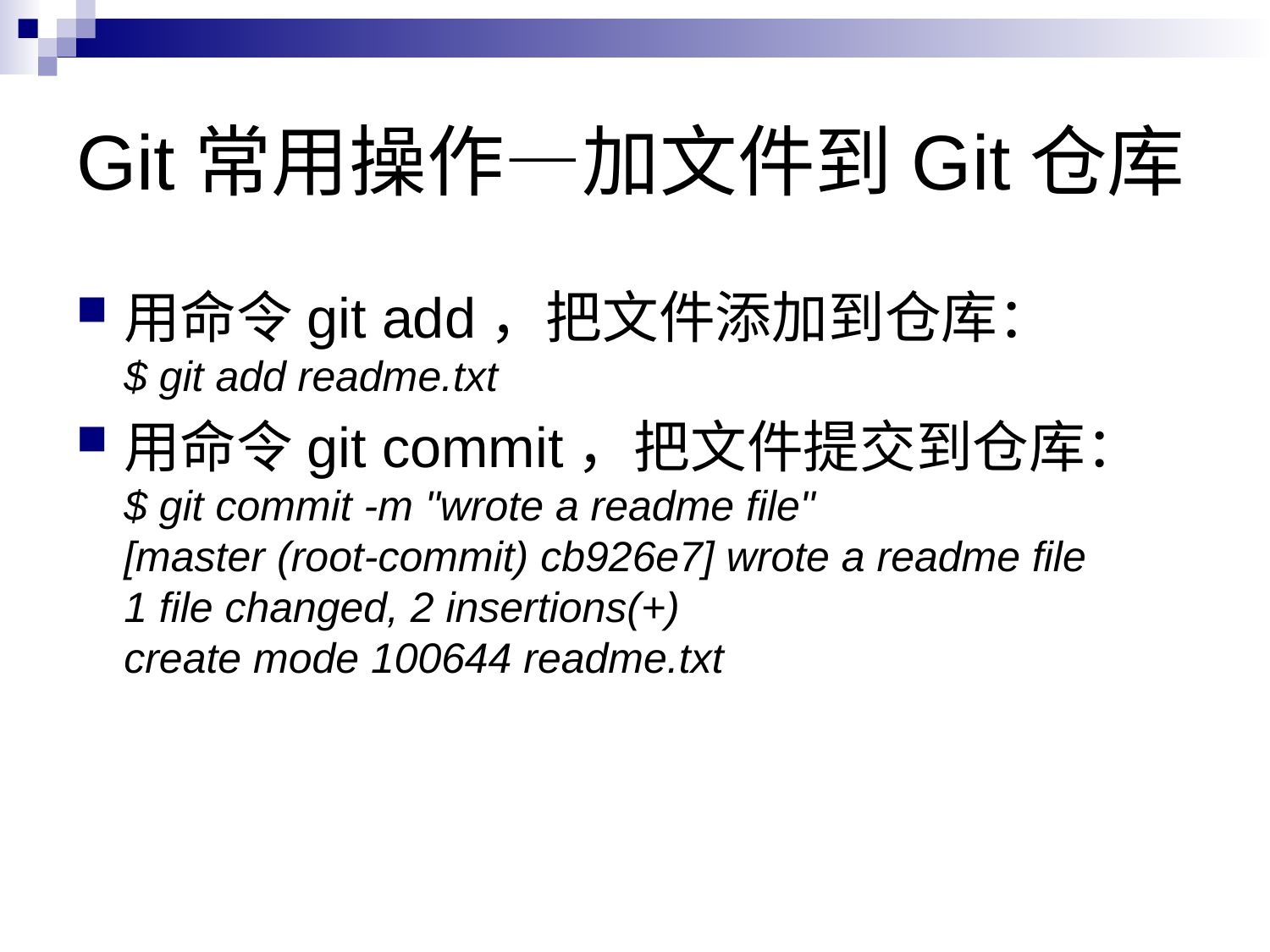

# Git常用操作—加文件到Git仓库
用命令git add，把文件添加到仓库：
$ git add readme.txt
用命令git commit，把文件提交到仓库：
$ git commit -m "wrote a readme file"
[master (root-commit) cb926e7] wrote a readme file
1 file changed, 2 insertions(+)
create mode 100644 readme.txt